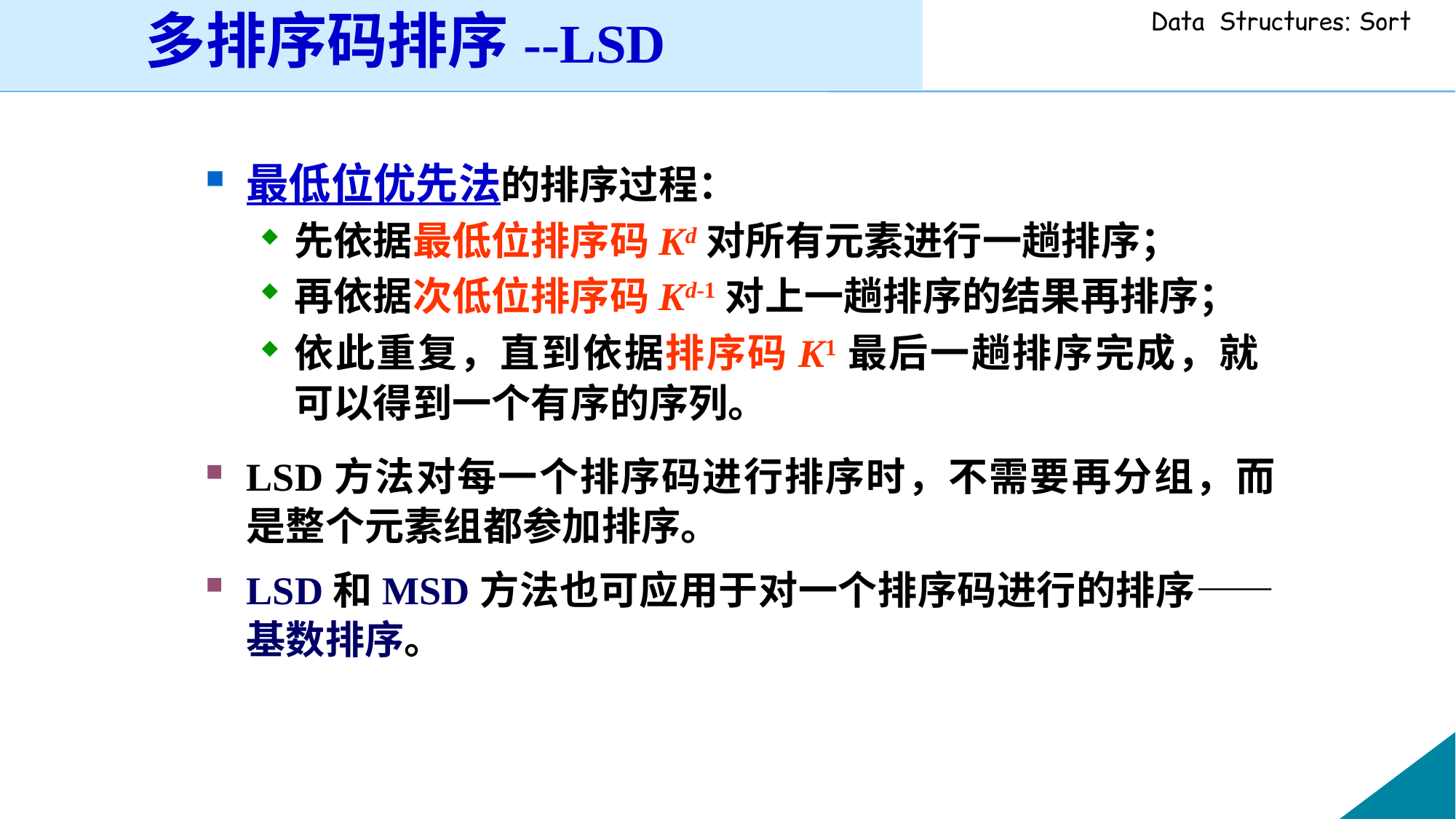

多排序码排序--LSD
最低位优先法的排序过程：
先依据最低位排序码Kd对所有元素进行一趟排序；
再依据次低位排序码Kd-1对上一趟排序的结果再排序；
依此重复，直到依据排序码K1最后一趟排序完成，就可以得到一个有序的序列。
LSD方法对每一个排序码进行排序时，不需要再分组，而是整个元素组都参加排序。
LSD和MSD方法也可应用于对一个排序码进行的排序——基数排序。